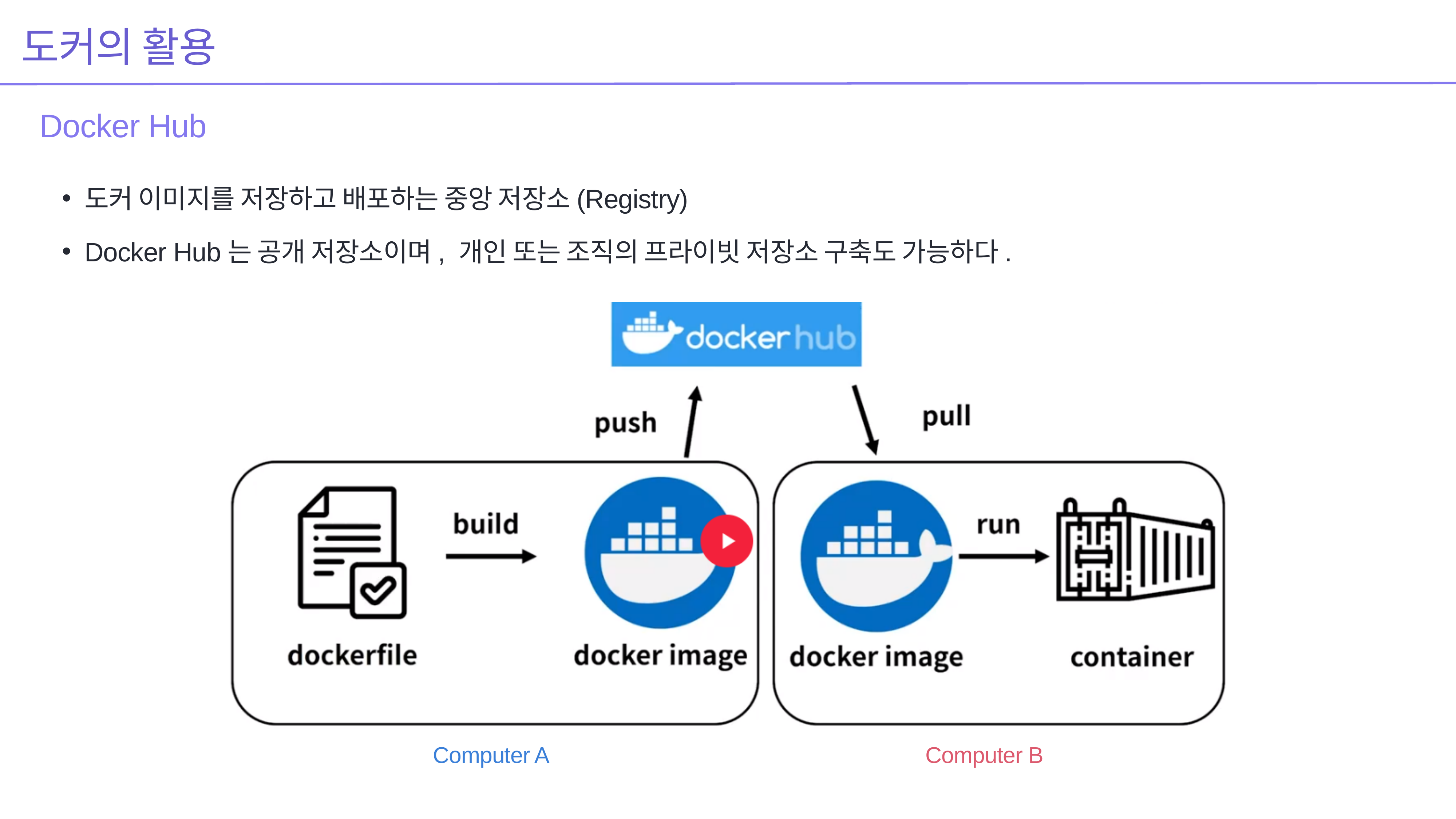

도커의 활용

Docker Hub
도커 이미지를 저장하고 배포하는 중앙 저장소(Registry)
Docker Hub는 공개 저장소이며, 개인 또는 조직의 프라이빗 저장소 구축도 가능하다.

Computer A
Computer B